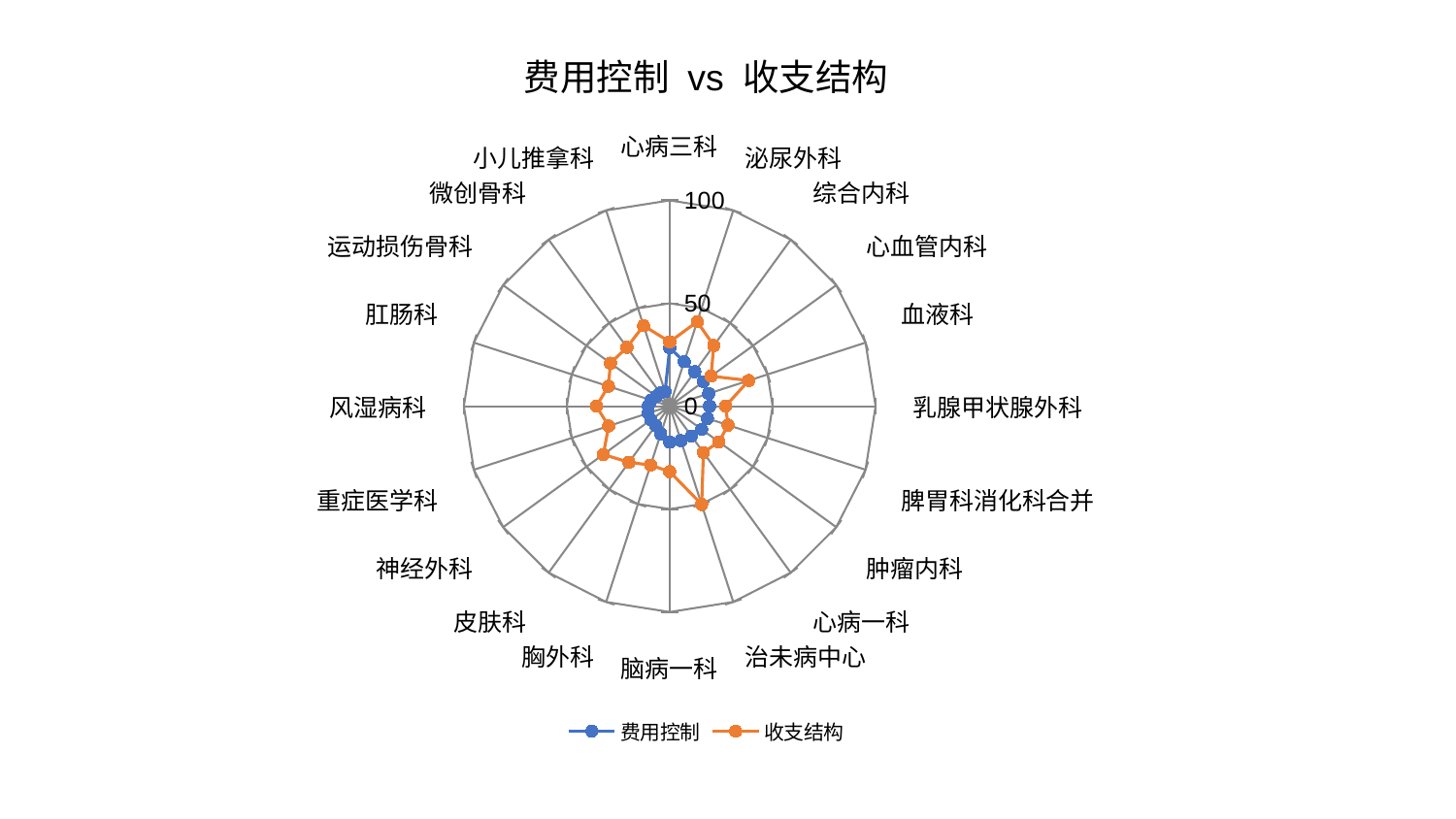

### Chart: 费用控制 vs 收支结构

| Category | 费用控制 | 收支结构 |
|---|---|---|
| 心病三科 | 28.33549672892363 | 31.27074034734509 |
| 泌尿外科 | 22.79073035388889 | 43.17385954096317 |
| 综合内科 | 20.710184497048164 | 36.42999441454717 |
| 心血管内科 | 20.252832659619504 | 24.8368927956473 |
| 血液科 | 19.879464323959592 | 40.36716182180111 |
| 乳腺甲状腺外科 | 19.356063072313052 | 27.130904746942903 |
| 脾胃科消化科合并 | 19.25148846260517 | 29.807272592437617 |
| 肿瘤内科 | 19.17685948828122 | 29.551031732595117 |
| 心病一科 | 17.92566299385592 | 27.812550608218828 |
| 治未病中心 | 17.615075128901783 | 50.194685779847056 |
| 脑病一科 | 17.478755369863688 | 31.82631345015304 |
| 胸外科 | 14.129533747170752 | 30.09302216033078 |
| 皮肤科 | 11.583699756714699 | 33.71225278836898 |
| 神经外科 | 11.25371535644407 | 39.881705884906665 |
| 重症医学科 | 11.042831005355508 | 31.17615610687091 |
| 风湿病科 | 10.432699541613845 | 35.63496155925554 |
| 肛肠科 | 9.462442618855578 | 31.340599653037838 |
| 运动损伤骨科 | 8.105524948910592 | 35.574703979275824 |
| 微创骨科 | 7.941015474835715 | 35.36799638160176 |
| 小儿推拿科 | 7.3871023200014205 | 41.113942013215905 |
46